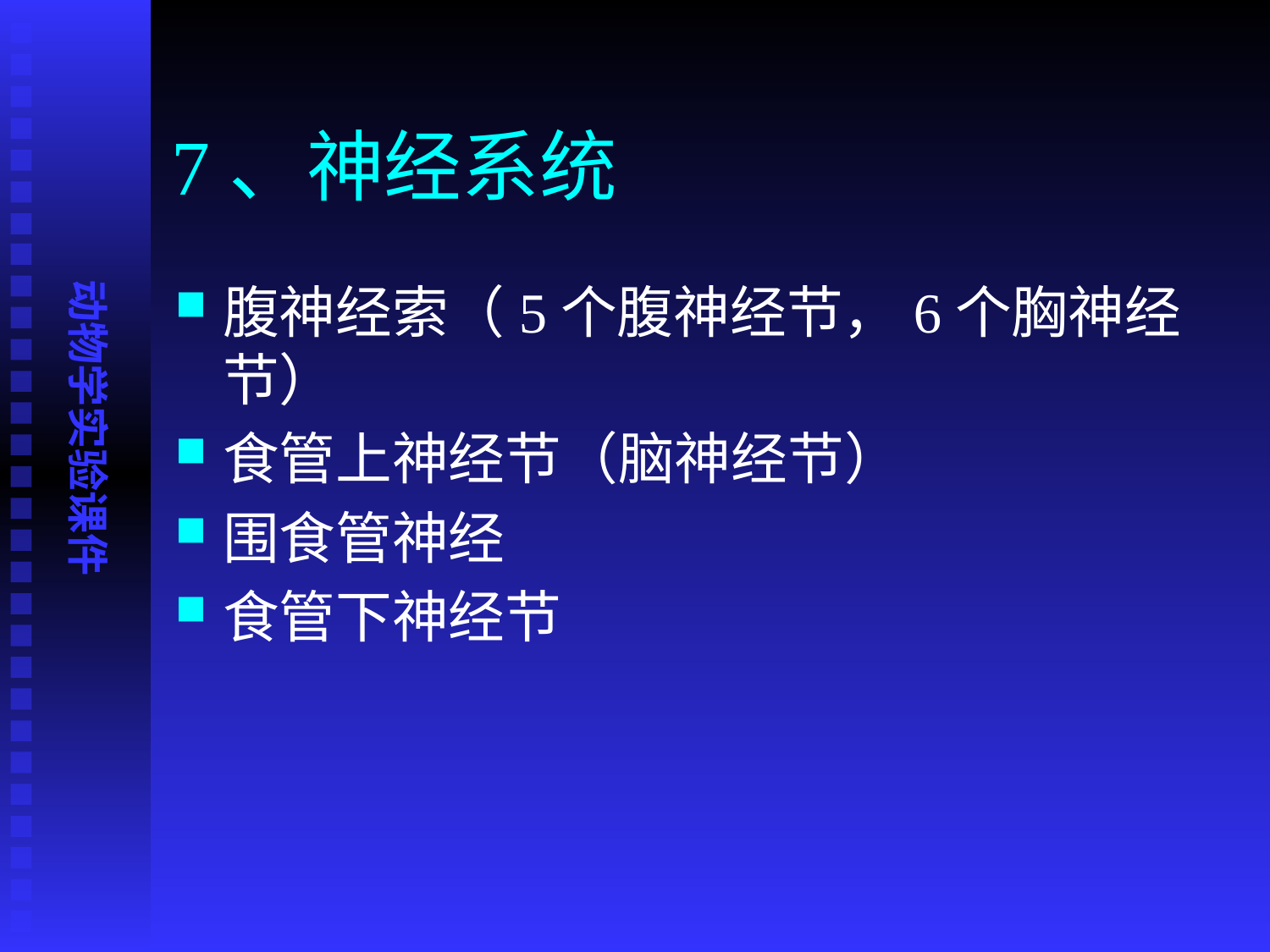

# 7、神经系统
腹神经索（5个腹神经节，6个胸神经节）
食管上神经节（脑神经节）
围食管神经
食管下神经节